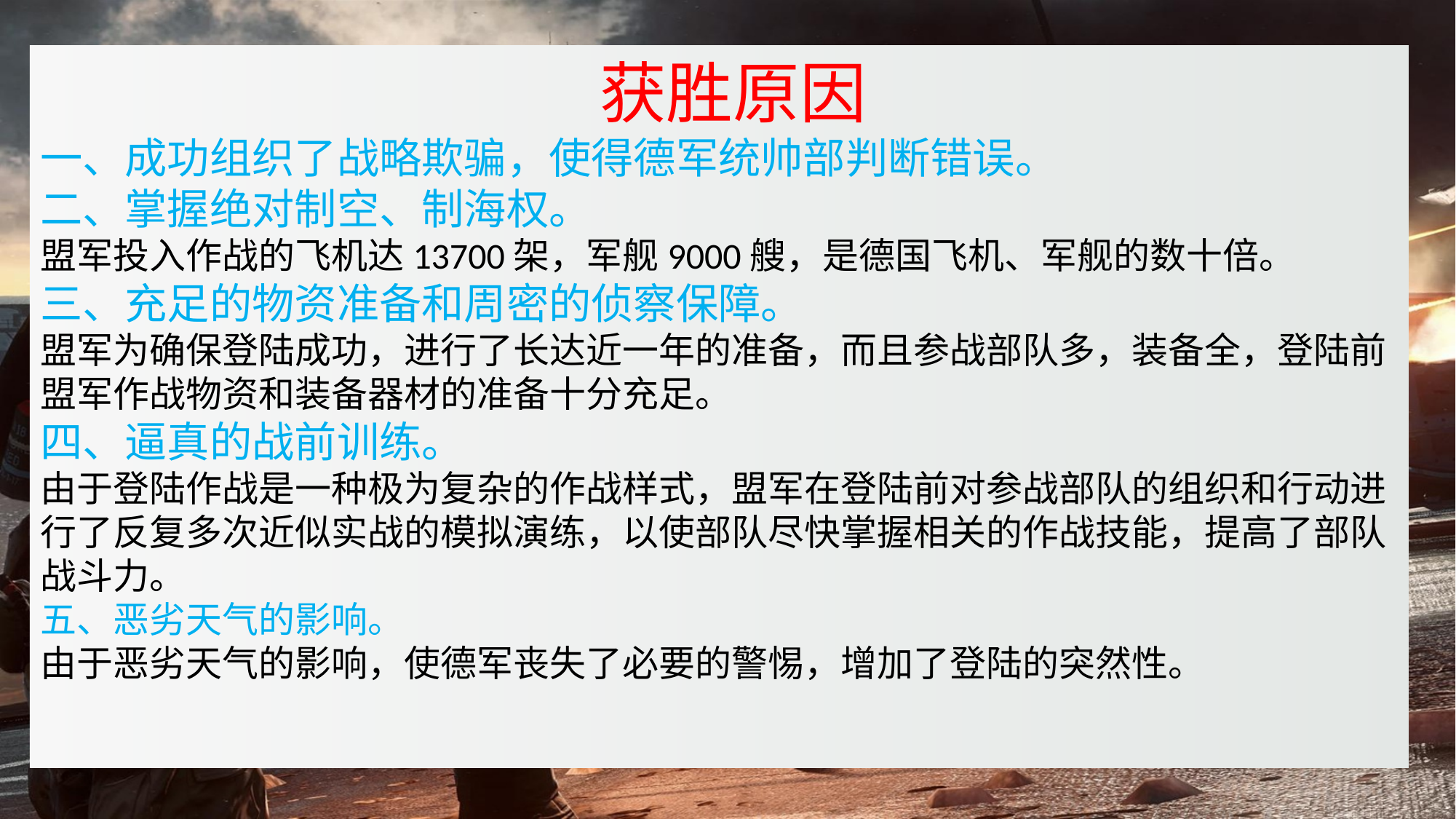

#

 获胜原因
一、成功组织了战略欺骗，使得德军统帅部判断错误。
二、掌握绝对制空、制海权。
盟军投入作战的飞机达13700架，军舰9000艘，是德国飞机、军舰的数十倍。
三、充足的物资准备和周密的侦察保障。
盟军为确保登陆成功，进行了长达近一年的准备，而且参战部队多，装备全，登陆前盟军作战物资和装备器材的准备十分充足。
四、逼真的战前训练。
由于登陆作战是一种极为复杂的作战样式，盟军在登陆前对参战部队的组织和行动进行了反复多次近似实战的模拟演练，以使部队尽快掌握相关的作战技能，提高了部队战斗力。
五、恶劣天气的影响。
由于恶劣天气的影响，使德军丧失了必要的警惕，增加了登陆的突然性。